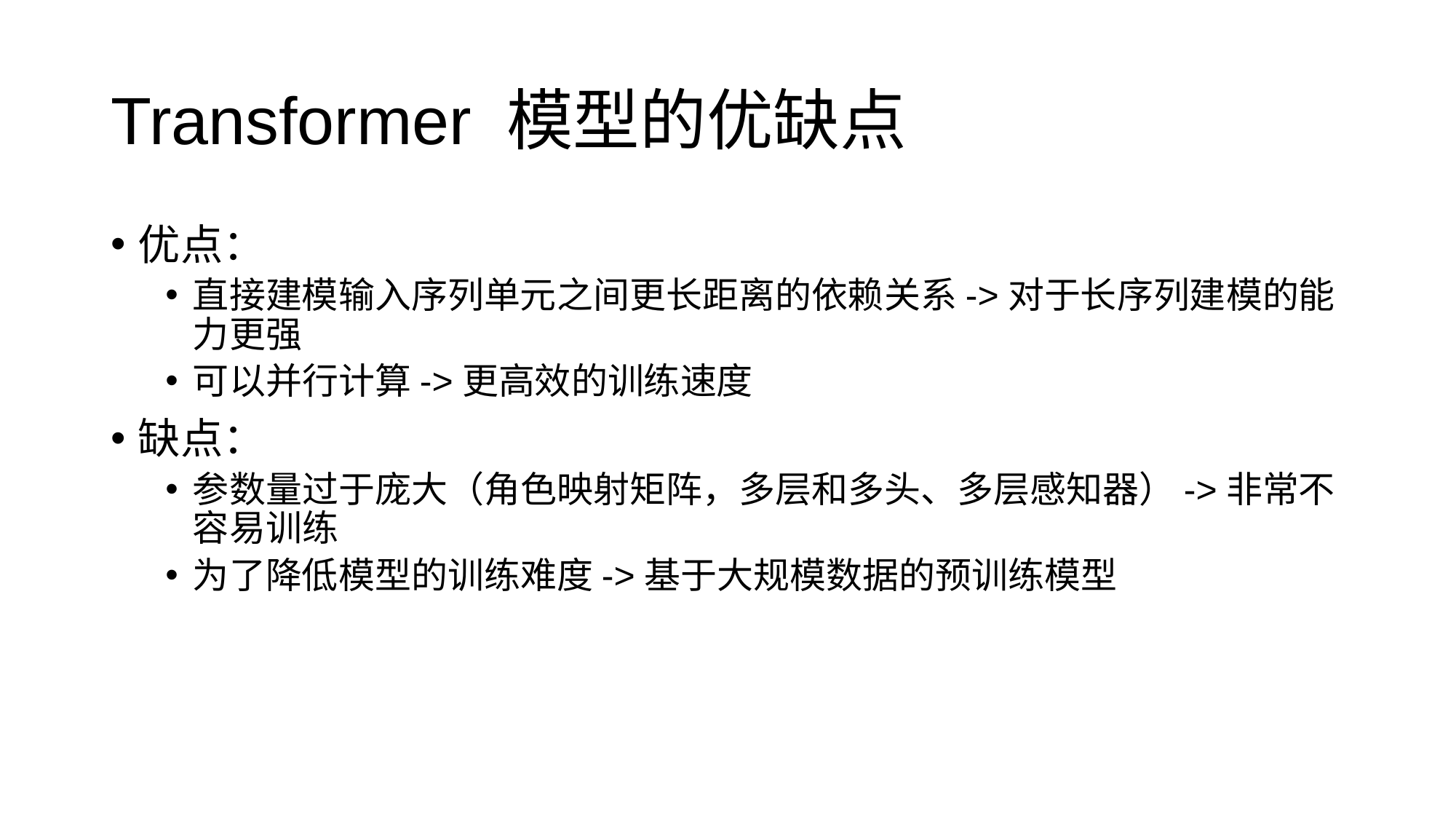

# Transformer 模型的优缺点
优点：
直接建模输入序列单元之间更长距离的依赖关系->对于长序列建模的能力更强
可以并行计算->更高效的训练速度
缺点：
参数量过于庞大（角色映射矩阵，多层和多头、多层感知器）->非常不容易训练
为了降低模型的训练难度->基于大规模数据的预训练模型